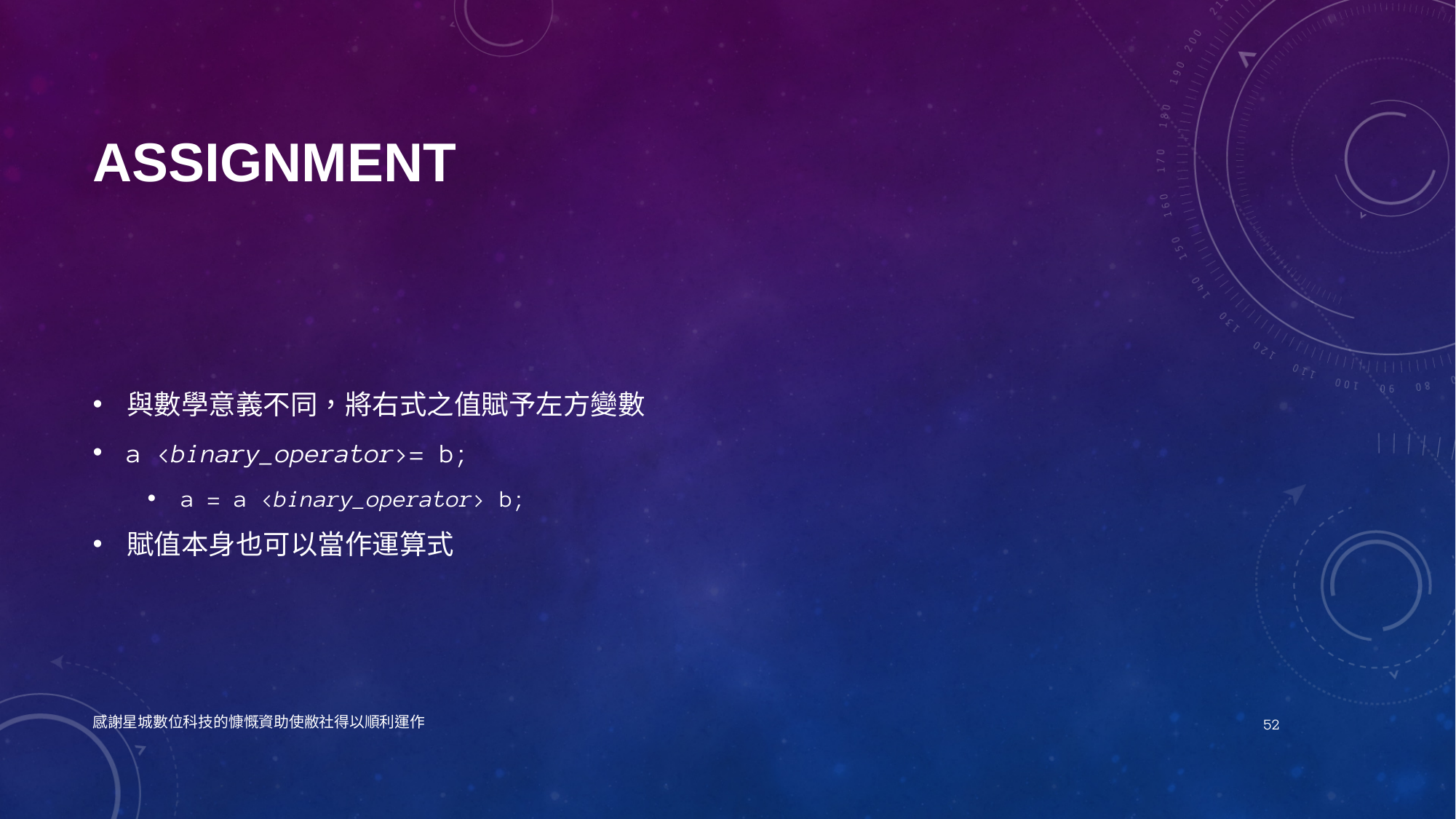

# Assignment
與數學意義不同，將右式之值賦予左方變數
a <binary_operator>= b;
a = a <binary_operator> b;
賦值本身也可以當作運算式
感謝星城數位科技的慷慨資助使敝社得以順利運作
52